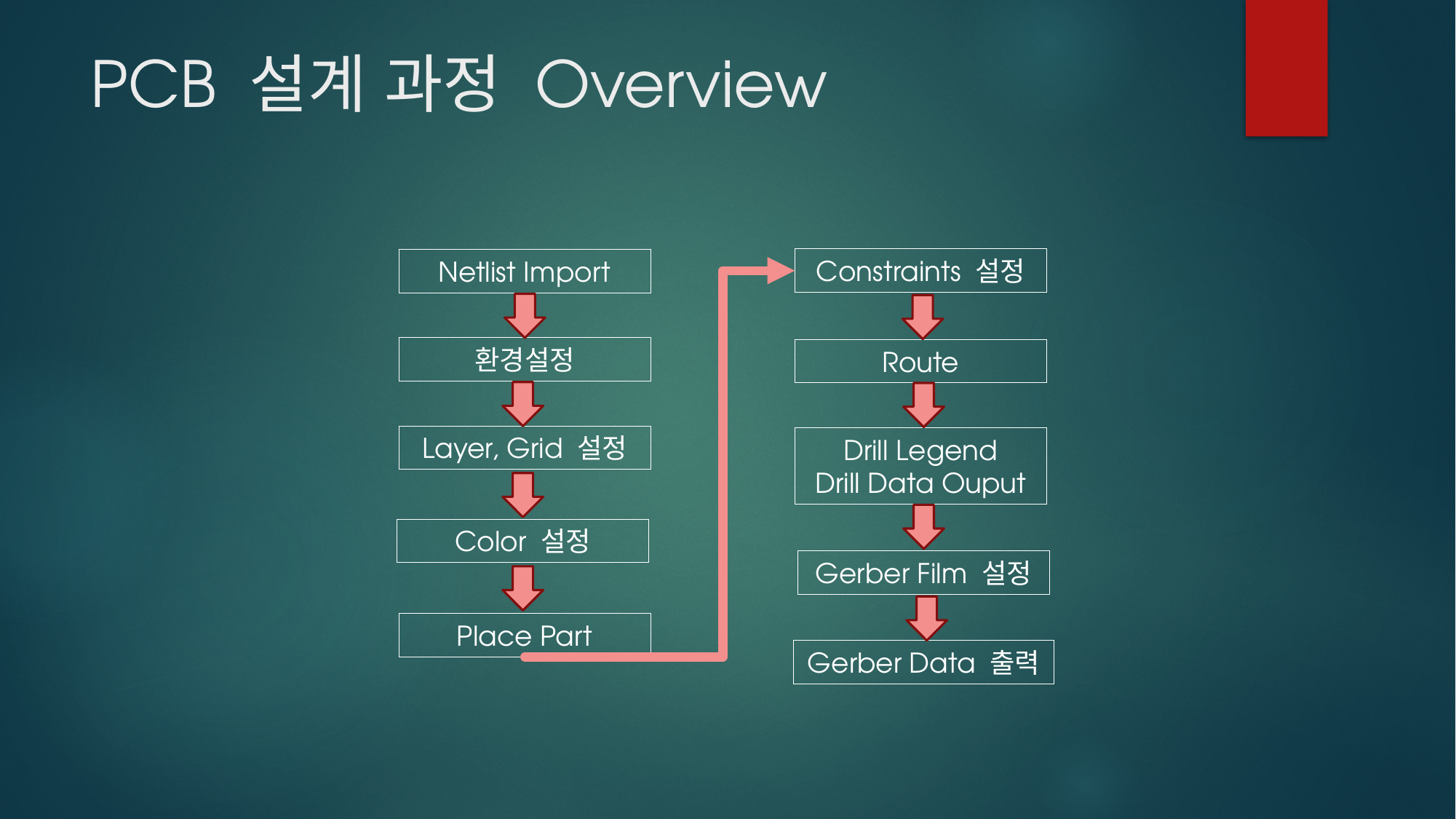

# PCB 설계 과정 Overview
Constraints 설정
Netlist Import

환경설정
Route

Layer, Grid 설정
Drill Legend
Drill Data Ouput

Color 설정
Gerber Film 설정

Place Part
Gerber Data 출력